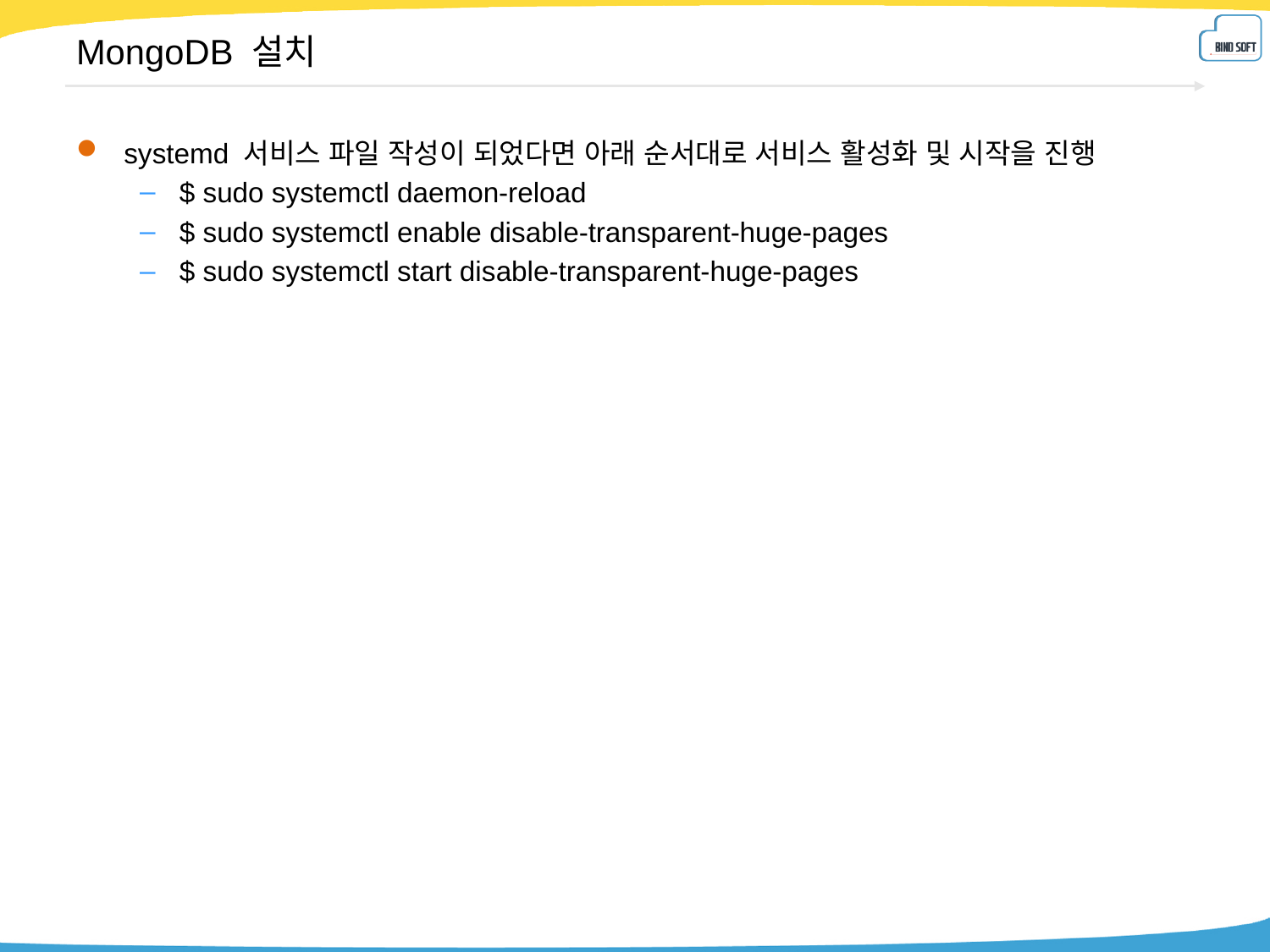

# MongoDB 설치
systemd 서비스 파일 작성이 되었다면 아래 순서대로 서비스 활성화 및 시작을 진행
$ sudo systemctl daemon-reload
$ sudo systemctl enable disable-transparent-huge-pages
$ sudo systemctl start disable-transparent-huge-pages